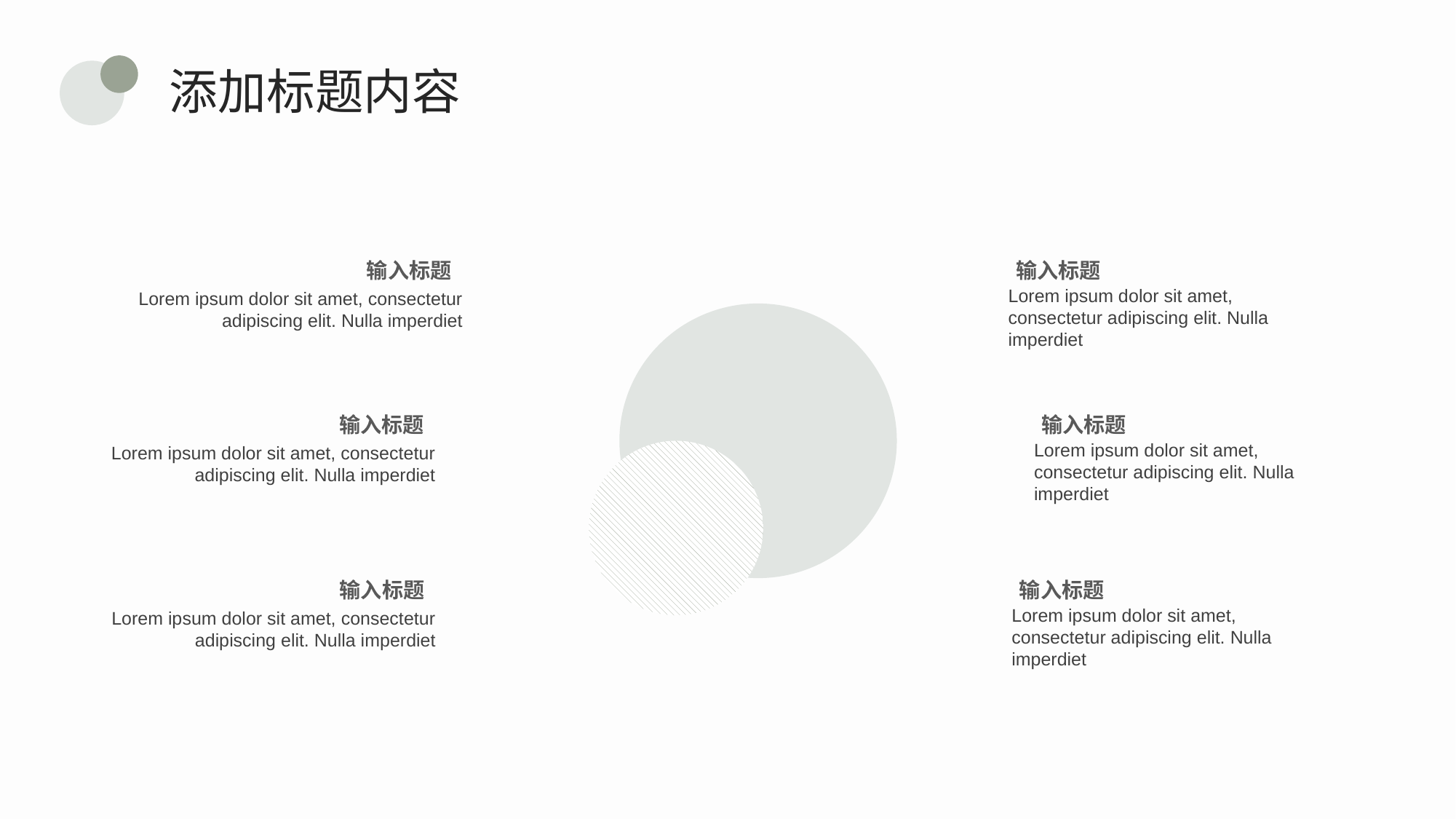

添加标题内容
输入标题
输入标题
Lorem ipsum dolor sit amet, consectetur adipiscing elit. Nulla imperdiet
Lorem ipsum dolor sit amet, consectetur adipiscing elit. Nulla imperdiet

输入标题
输入标题
Lorem ipsum dolor sit amet, consectetur adipiscing elit. Nulla imperdiet
Lorem ipsum dolor sit amet, consectetur adipiscing elit. Nulla imperdiet

输入标题
输入标题
Lorem ipsum dolor sit amet, consectetur adipiscing elit. Nulla imperdiet
Lorem ipsum dolor sit amet, consectetur adipiscing elit. Nulla imperdiet